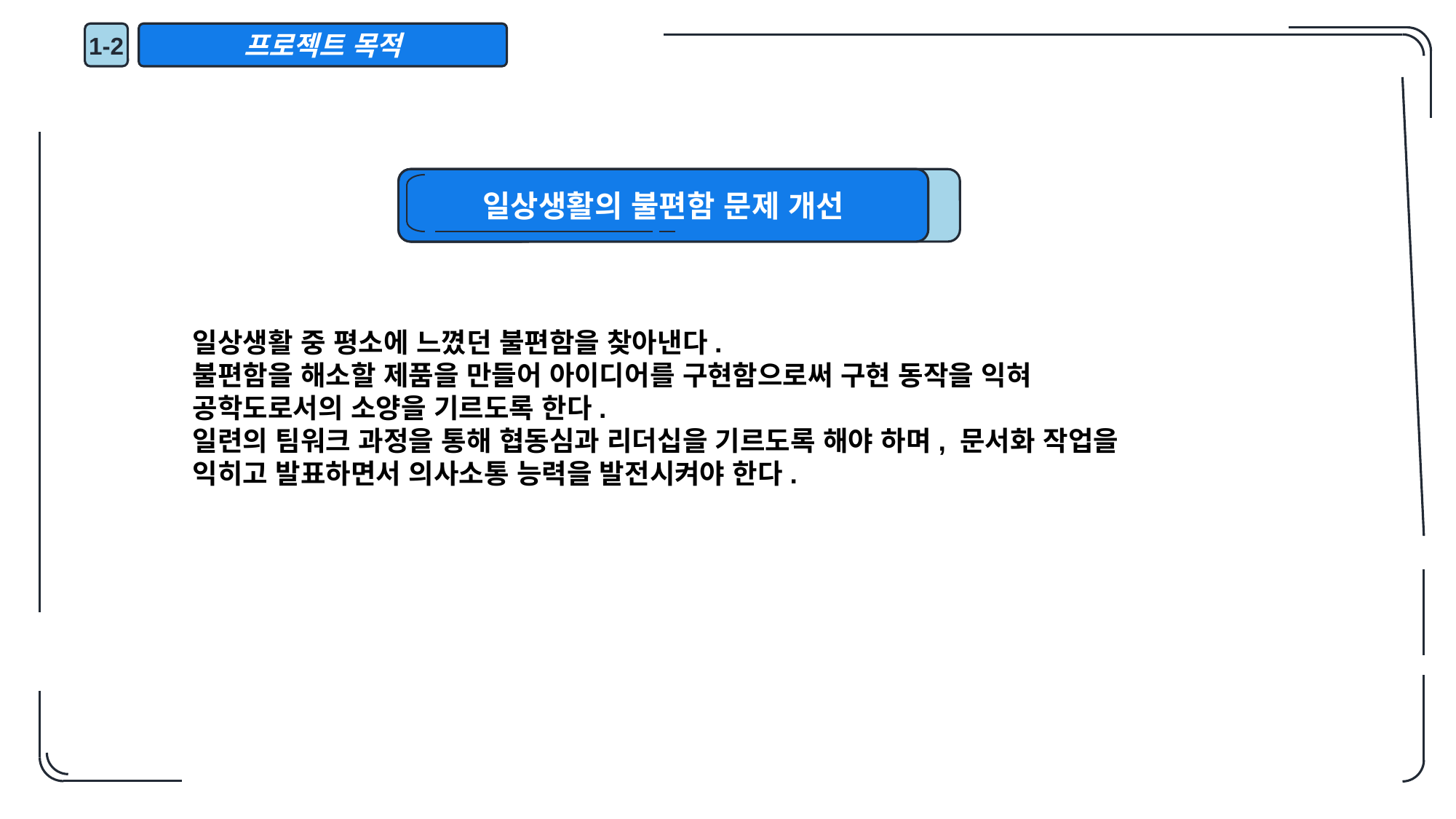

1-2
프로젝트 목적

일상생활의 불편함 문제 개선
일상생활 중 평소에 느꼈던 불편함을 찾아낸다.
불편함을 해소할 제품을 만들어 아이디어를 구현함으로써 구현 동작을 익혀
공학도로서의 소양을 기르도록 한다.
일련의 팀워크 과정을 통해 협동심과 리더십을 기르도록 해야 하며, 문서화 작업을 익히고 발표하면서 의사소통 능력을 발전시켜야 한다.